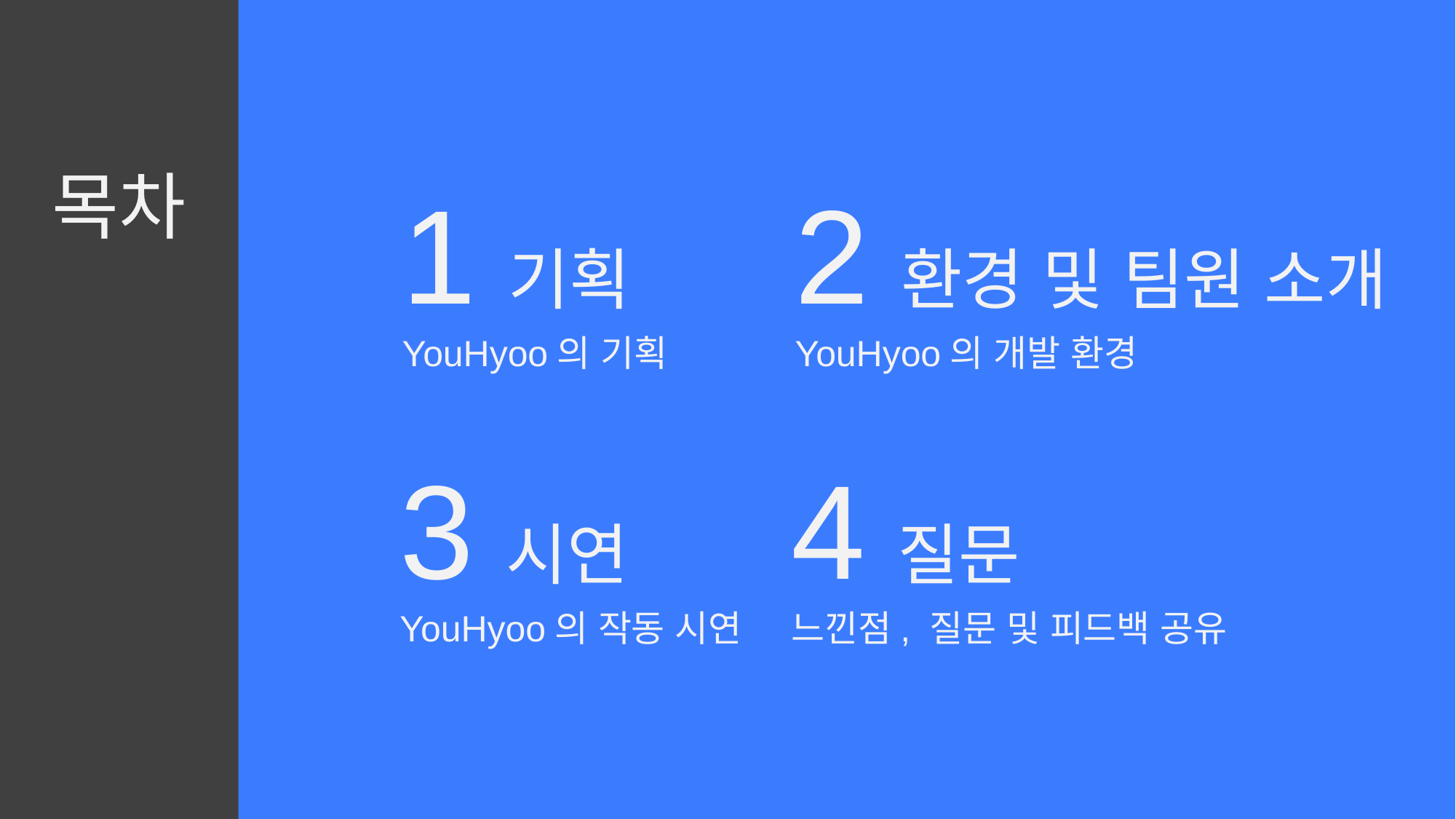

목차
1기획
YouHyoo의 기획
2환경 및 팀원 소개
YouHyoo의 개발 환경
3시연
YouHyoo의 작동 시연
4질문
느낀점, 질문 및 피드백 공유